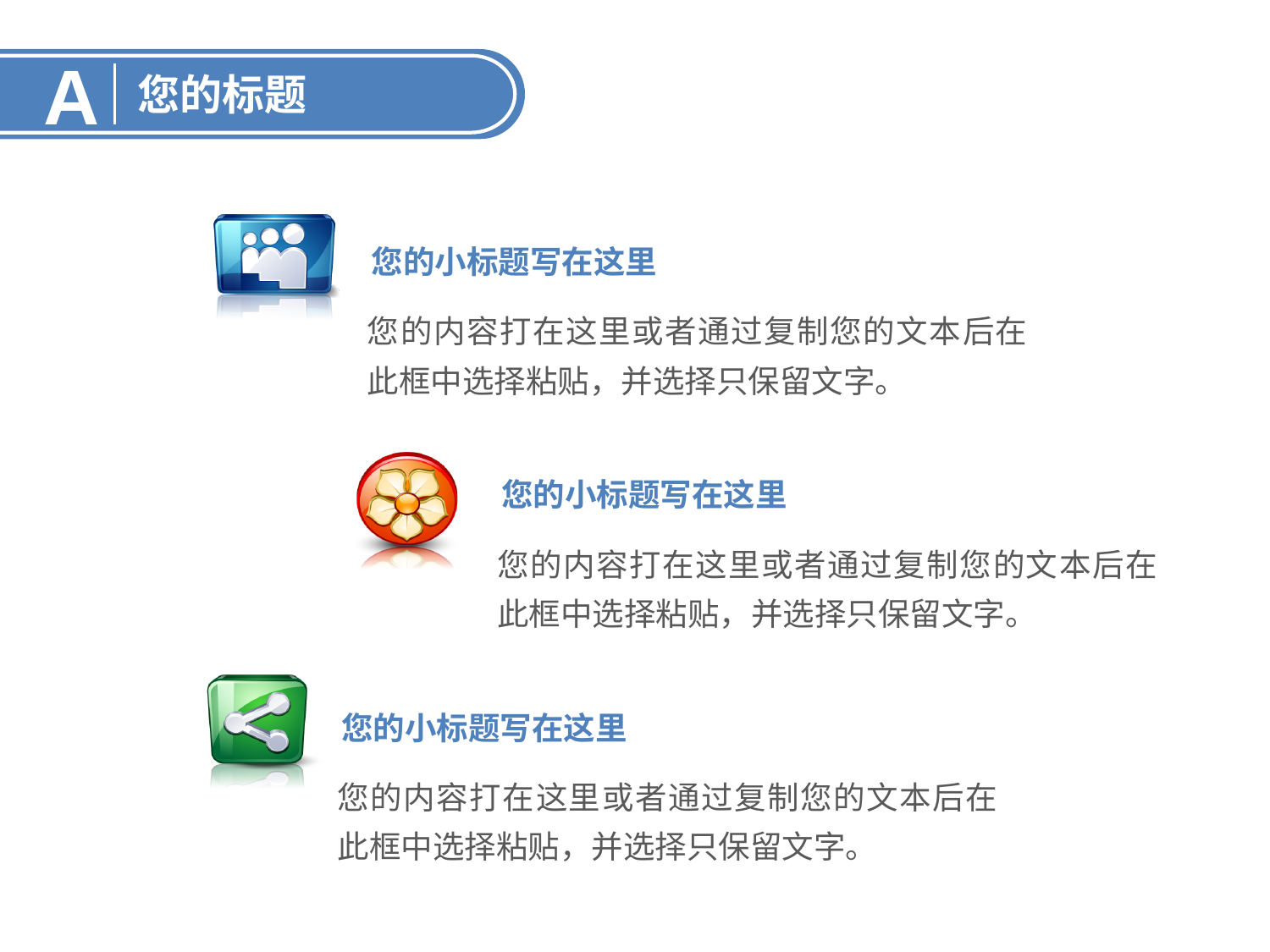

A

您的标题

您的小标题写在这里
您的内容打在这里或者通过复制您的文本后在此框中选择粘贴，并选择只保留文字。

您的小标题写在这里
您的内容打在这里或者通过复制您的文本后在此框中选择粘贴，并选择只保留文字。

您的小标题写在这里
您的内容打在这里或者通过复制您的文本后在此框中选择粘贴，并选择只保留文字。